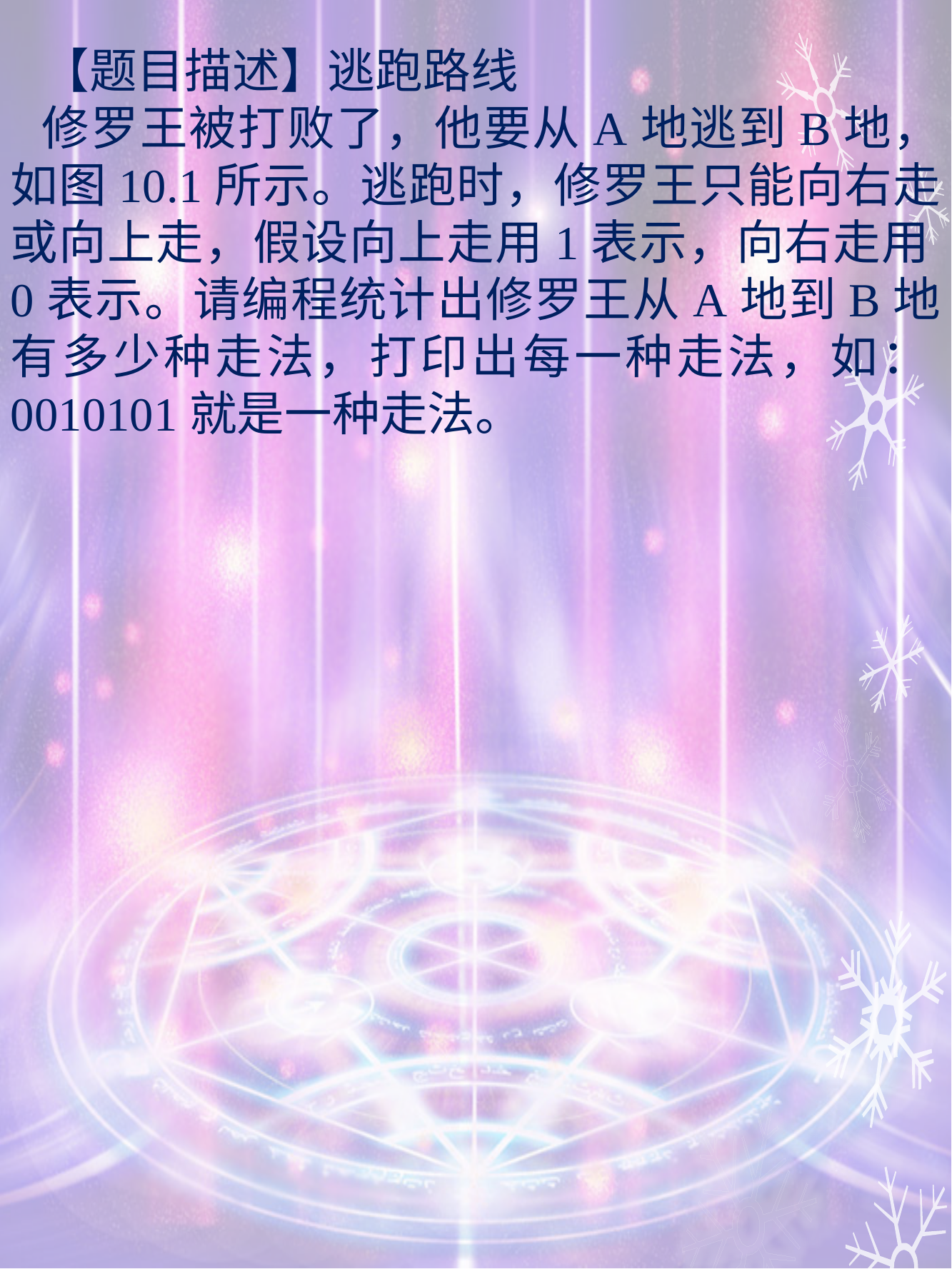

【题目描述】逃跑路线
修罗王被打败了，他要从A地逃到B地，如图10.1所示。逃跑时，修罗王只能向右走或向上走，假设向上走用1表示，向右走用0表示。请编程统计出修罗王从A地到B地有多少种走法，打印出每一种走法，如：0010101就是一种走法。